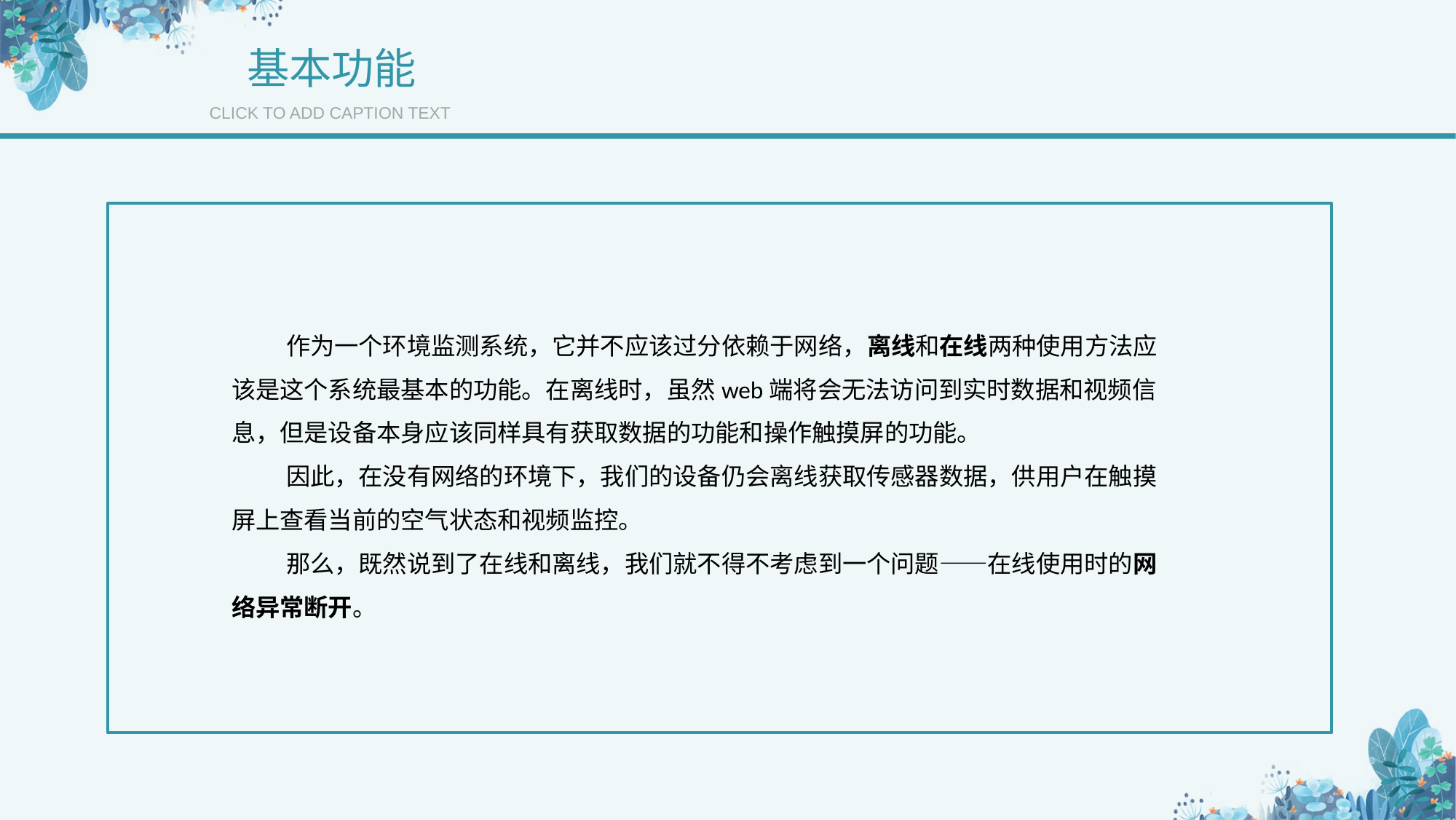

基本功能
CLICK TO ADD CAPTION TEXT

作为一个环境监测系统，它并不应该过分依赖于网络，离线和在线两种使用方法应该是这个系统最基本的功能。在离线时，虽然web端将会无法访问到实时数据和视频信息，但是设备本身应该同样具有获取数据的功能和操作触摸屏的功能。
因此，在没有网络的环境下，我们的设备仍会离线获取传感器数据，供用户在触摸屏上查看当前的空气状态和视频监控。
那么，既然说到了在线和离线，我们就不得不考虑到一个问题——在线使用时的网络异常断开。